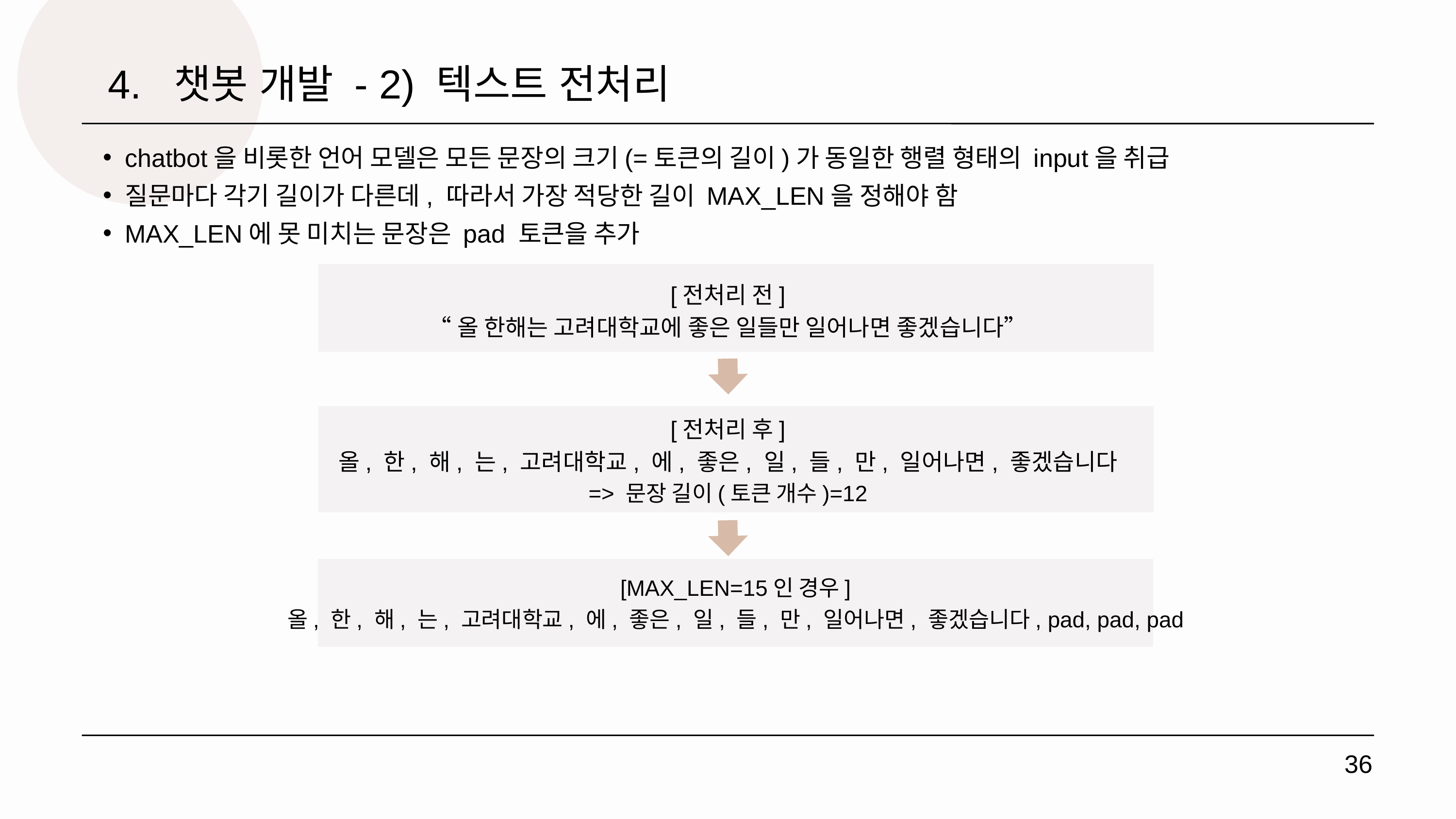

4.  챗봇 개발 - 2) 텍스트 전처리

chatbot을 비롯한 언어 모델은 모든 문장의 크기(=토큰의 길이)가 동일한 행렬 형태의 input을 취급
질문마다 각기 길이가 다른데, 따라서 가장 적당한 길이 MAX_LEN을 정해야 함
MAX_LEN에 못 미치는 문장은 pad 토큰을 추가

[전처리 전]
“올 한해는 고려대학교에 좋은 일들만 일어나면 좋겠습니다”

[전처리 후]
올, 한, 해, 는, 고려대학교, 에, 좋은, 일, 들, 만, 일어나면, 좋겠습니다
=> 문장 길이(토큰 개수)=12

[MAX_LEN=15인 경우]
올, 한, 해, 는, 고려대학교, 에, 좋은, 일, 들, 만, 일어나면, 좋겠습니다, pad, pad, pad

36